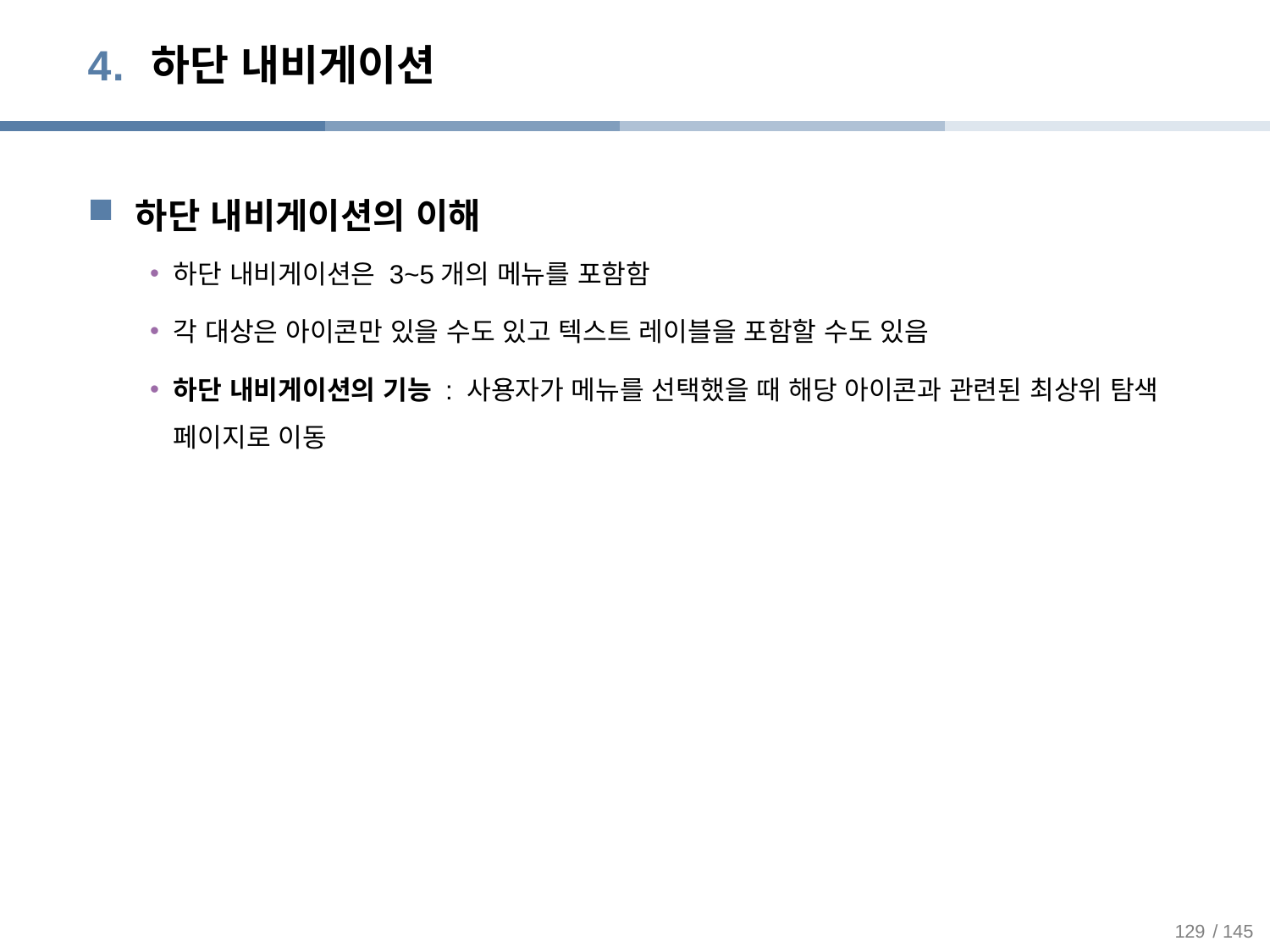

# 하단 내비게이션
하단 내비게이션의 이해
하단 내비게이션은 3~5개의 메뉴를 포함함
각 대상은 아이콘만 있을 수도 있고 텍스트 레이블을 포함할 수도 있음
하단 내비게이션의 기능 : 사용자가 메뉴를 선택했을 때 해당 아이콘과 관련된 최상위 탐색 페이지로 이동